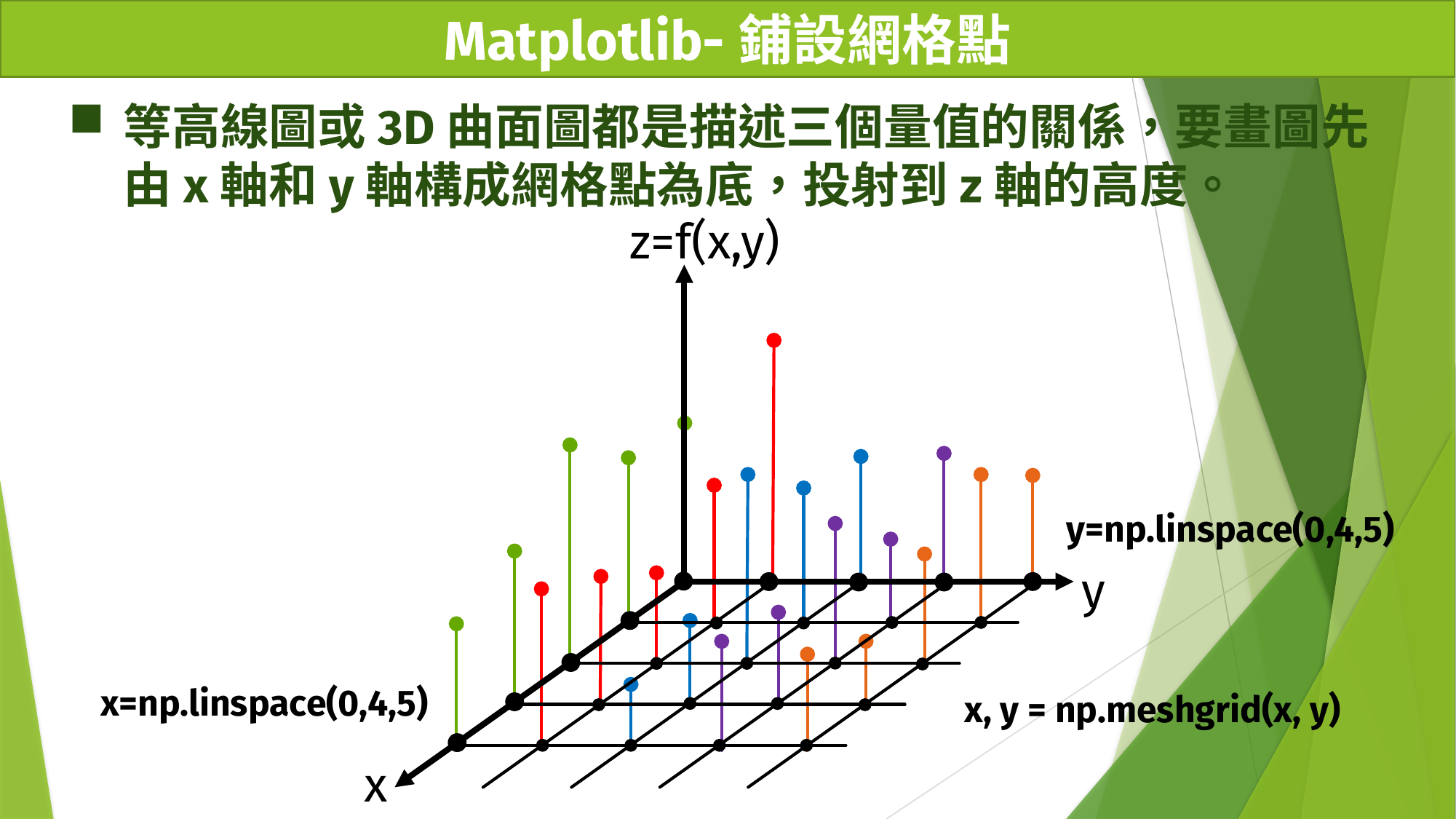

# Matplotlib-鋪設網格點
等高線圖或3D曲面圖都是描述三個量值的關係，要畫圖先由x軸和y軸構成網格點為底，投射到z軸的高度。
z=f(x,y)
y=np.linspace(0,4,5)
y

x=np.linspace(0,4,5)
x, y = np.meshgrid(x, y)

x